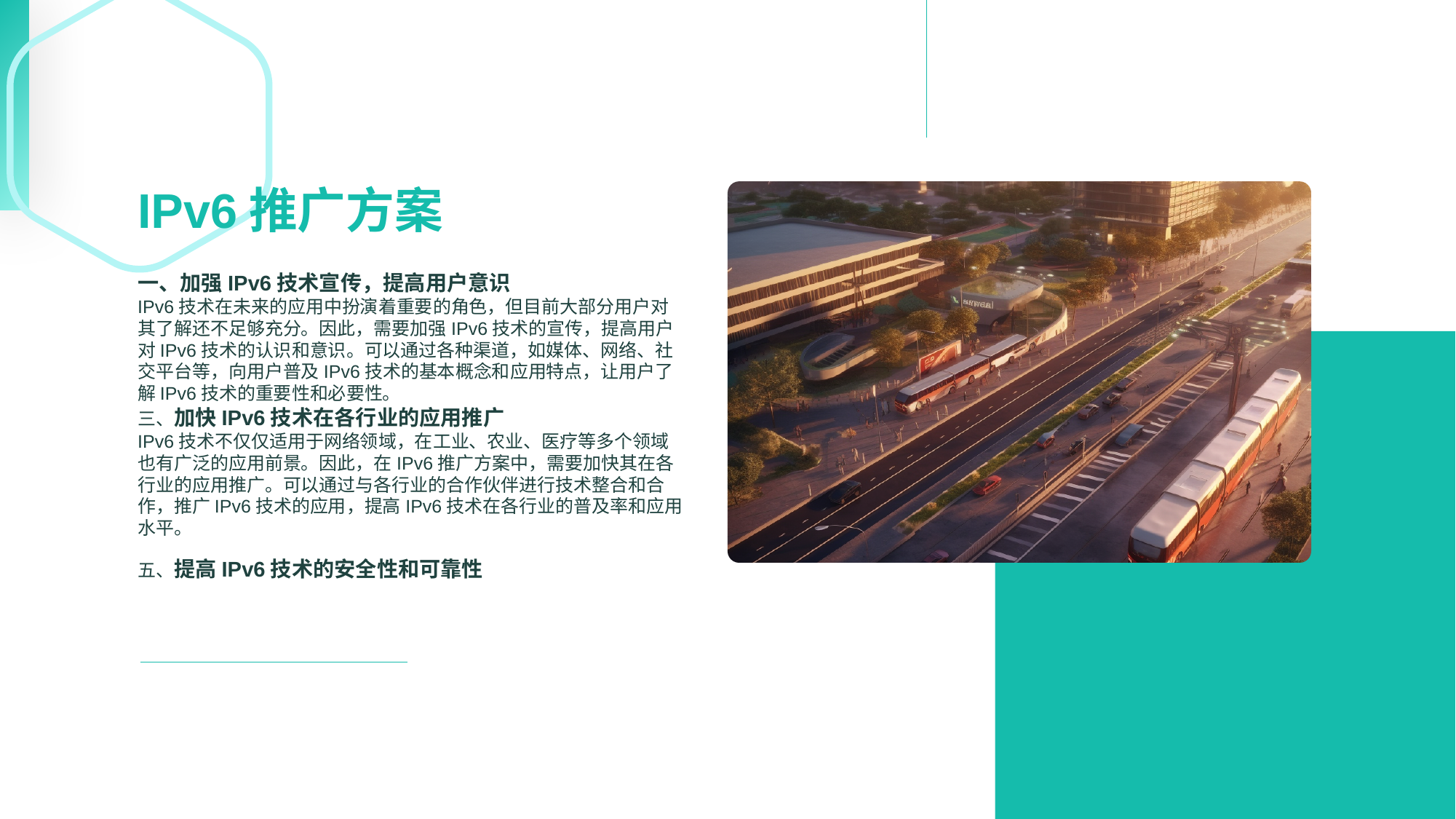

IPv6推广方案

一、加强IPv6技术宣传，提高用户意识
IPv6技术在未来的应用中扮演着重要的角色，但目前大部分用户对其了解还不足够充分。因此，需要加强IPv6技术的宣传，提高用户对IPv6技术的认识和意识。可以通过各种渠道，如媒体、网络、社交平台等，向用户普及IPv6技术的基本概念和应用特点，让用户了解IPv6技术的重要性和必要性。
三、加快IPv6技术在各行业的应用推广
IPv6技术不仅仅适用于网络领域，在工业、农业、医疗等多个领域也有广泛的应用前景。因此，在IPv6推广方案中，需要加快其在各行业的应用推广。可以通过与各行业的合作伙伴进行技术整合和合作，推广IPv6技术的应用，提高IPv6技术在各行业的普及率和应用水平。
五、提高IPv6技术的安全性和可靠性